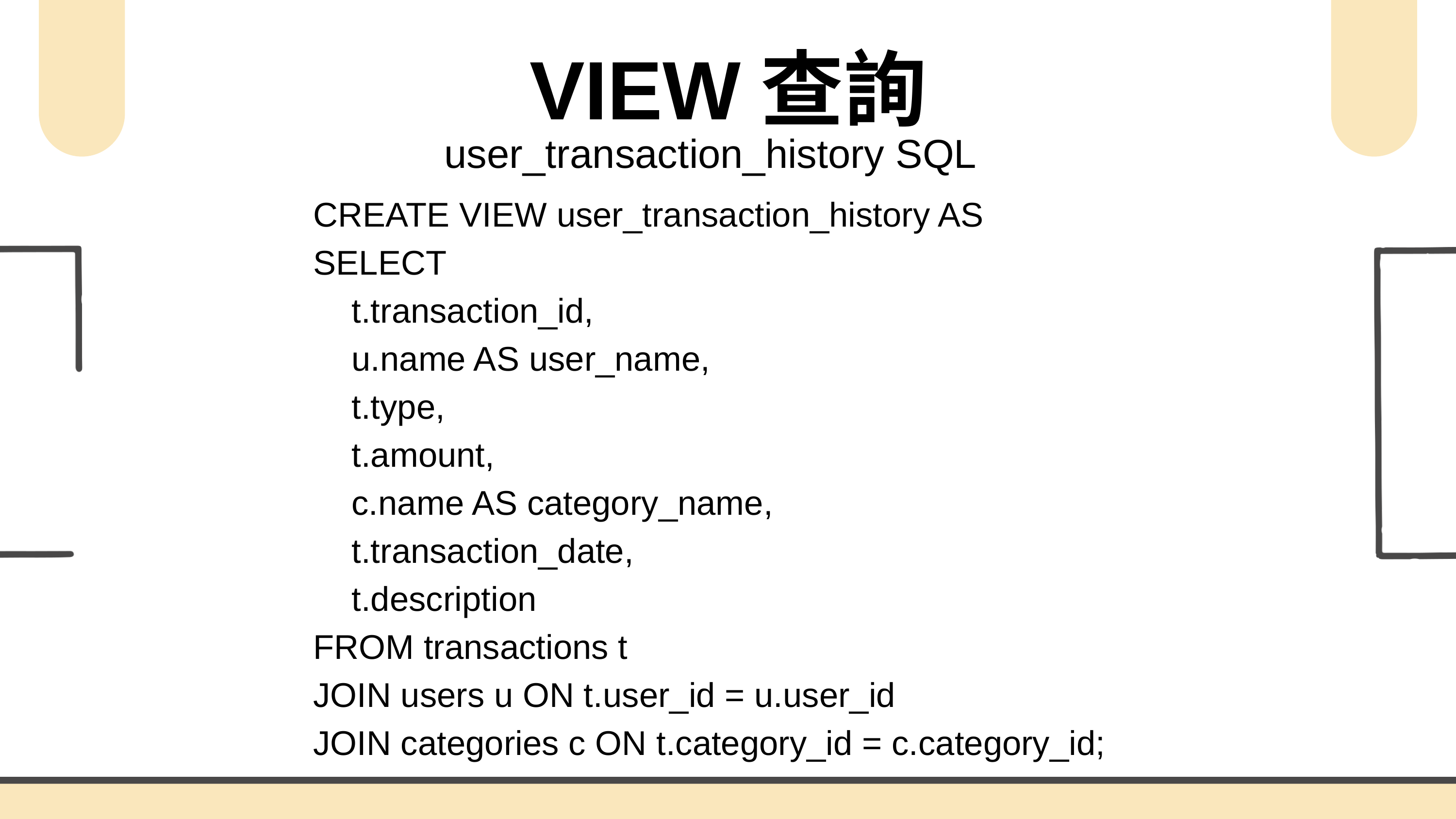

VIEW查詢
user_transaction_history SQL
CREATE VIEW user_transaction_history AS
SELECT
    t.transaction_id,
    u.name AS user_name,
    t.type,
    t.amount,
    c.name AS category_name,
    t.transaction_date,
    t.description
FROM transactions t
JOIN users u ON t.user_id = u.user_id
JOIN categories c ON t.category_id = c.category_id;